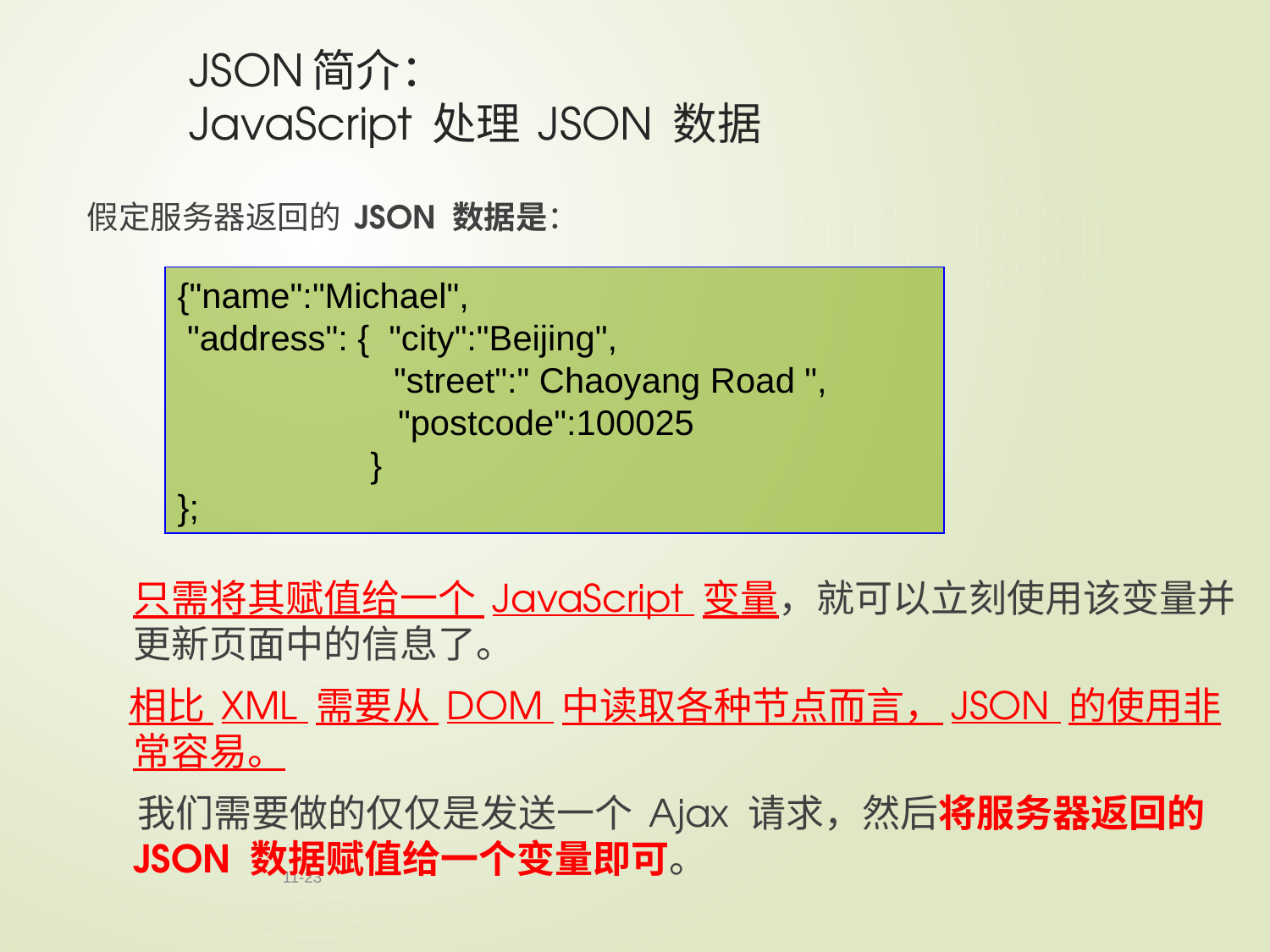

# JSON简介： JavaScript 处理 JSON 数据
假定服务器返回的 JSON 数据是：

	只需将其赋值给一个 JavaScript 变量，就可以立刻使用该变量并更新页面中的信息了。
    相比 XML 需要从 DOM 中读取各种节点而言，JSON 的使用非常容易。
     我们需要做的仅仅是发送一个 Ajax 请求，然后将服务器返回的 JSON 数据赋值给一个变量即可。
{"name":"Michael",
 "address": {  "city":"Beijing",
　　　　　    "street":" Chaoyang Road ",
　　　　　　"postcode":100025
　　　　　 }
};
11-23